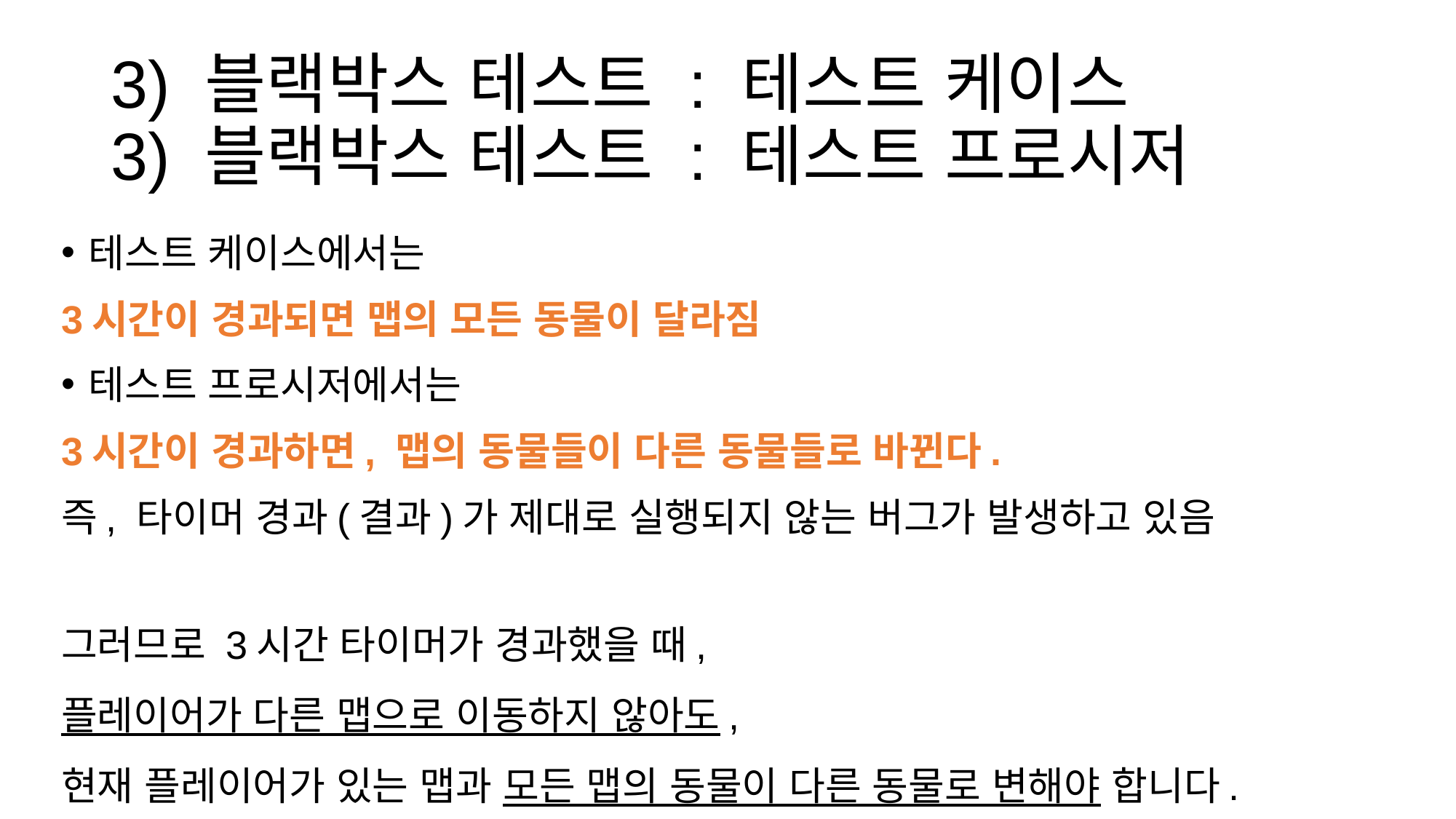

# 3) 블랙박스 테스트 : 테스트 케이스 3) 블랙박스 테스트 : 테스트 프로시저
테스트 케이스에서는
3시간이 경과되면 맵의 모든 동물이 달라짐
테스트 프로시저에서는
3시간이 경과하면, 맵의 동물들이 다른 동물들로 바뀐다.
즉, 타이머 경과(결과)가 제대로 실행되지 않는 버그가 발생하고 있음

그러므로 3시간 타이머가 경과했을 때,
플레이어가 다른 맵으로 이동하지 않아도,
현재 플레이어가 있는 맵과 모든 맵의 동물이 다른 동물로 변해야 합니다.